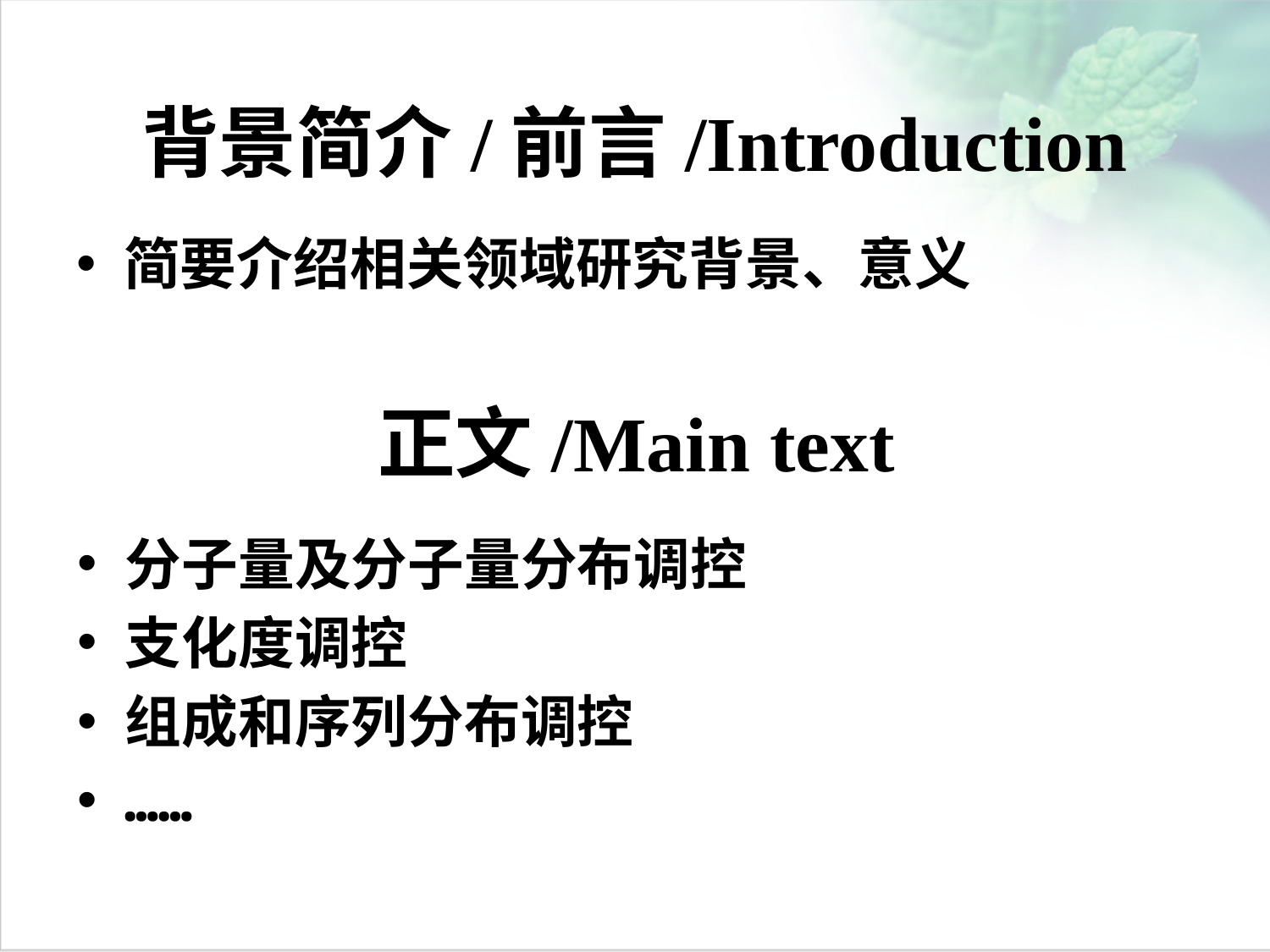

# 背景简介/前言/Introduction
简要介绍相关领域研究背景、意义
正文/Main text
分子量及分子量分布调控
支化度调控
组成和序列分布调控
……